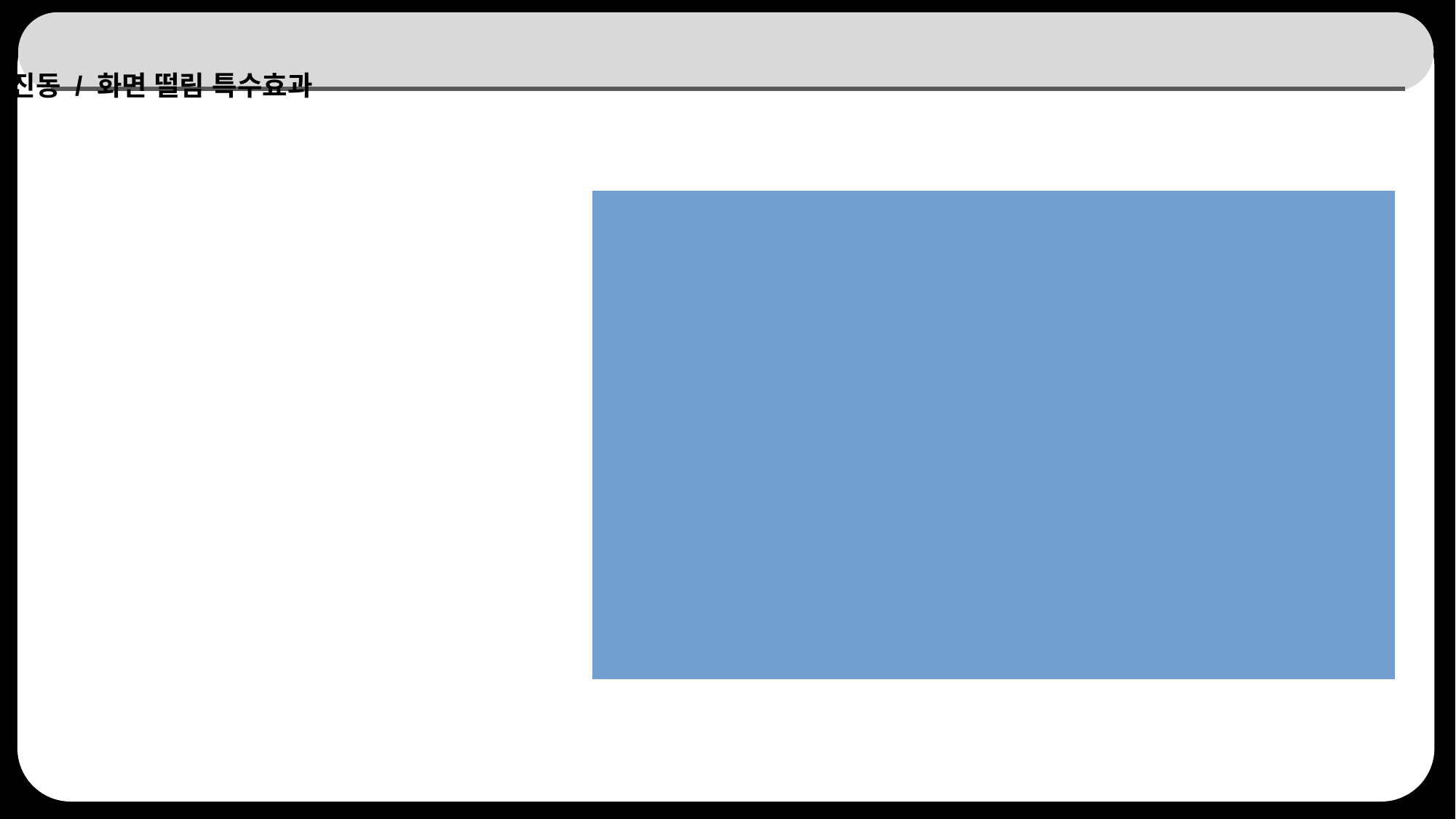

# 진동 / 화면 떨림 특수효과

40